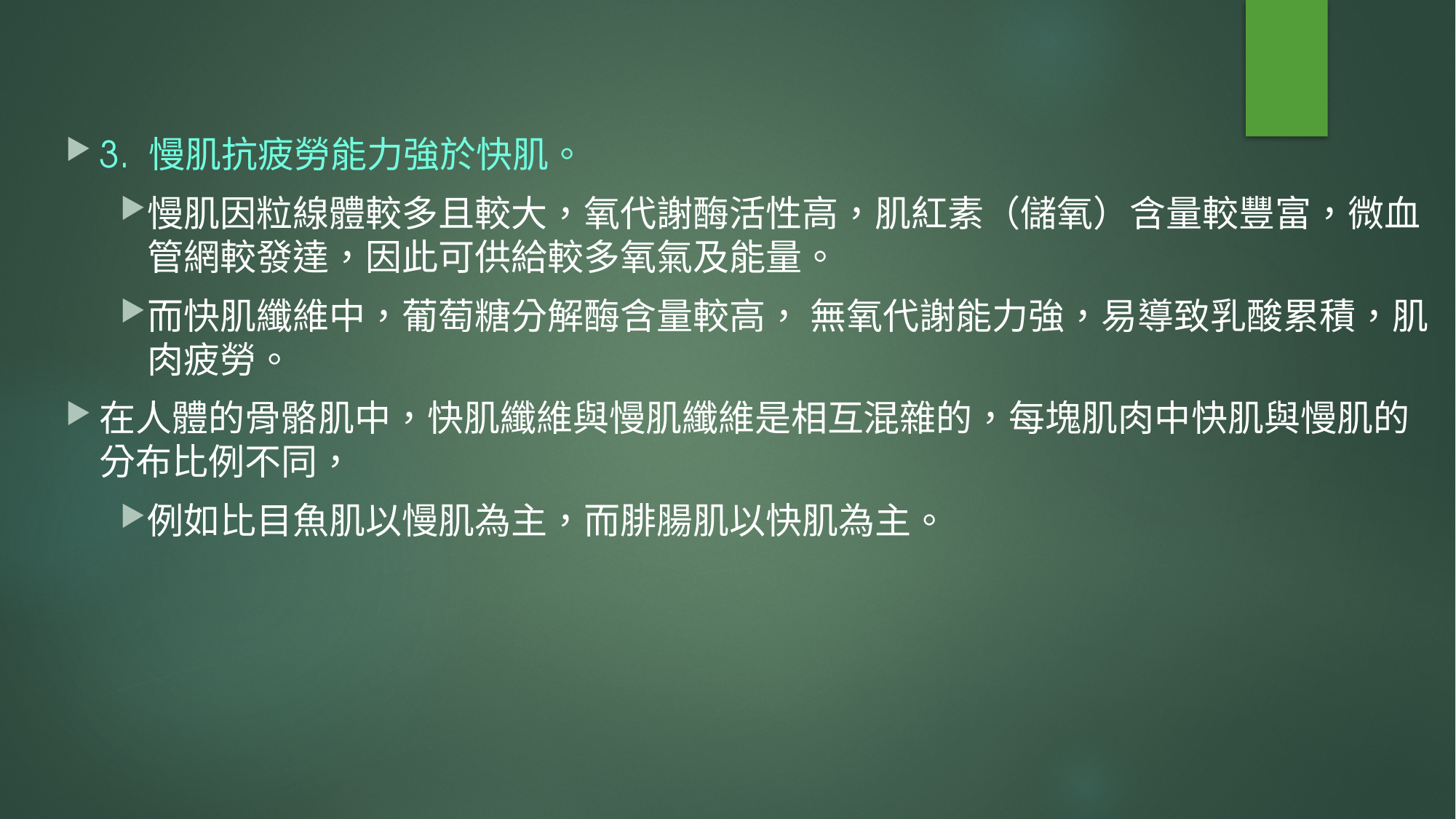

3. 慢肌抗疲勞能力強於快肌。
慢肌因粒線體較多且較大，氧代謝酶活性高，肌紅素（儲氧）含量較豐富，微血管網較發達，因此可供給較多氧氣及能量。
而快肌纖維中，葡萄糖分解酶含量較高， 無氧代謝能力強，易導致乳酸累積，肌肉疲勞。
在人體的骨骼肌中，快肌纖維與慢肌纖維是相互混雜的，每塊肌肉中快肌與慢肌的分布比例不同，
例如比目魚肌以慢肌為主，而腓腸肌以快肌為主。